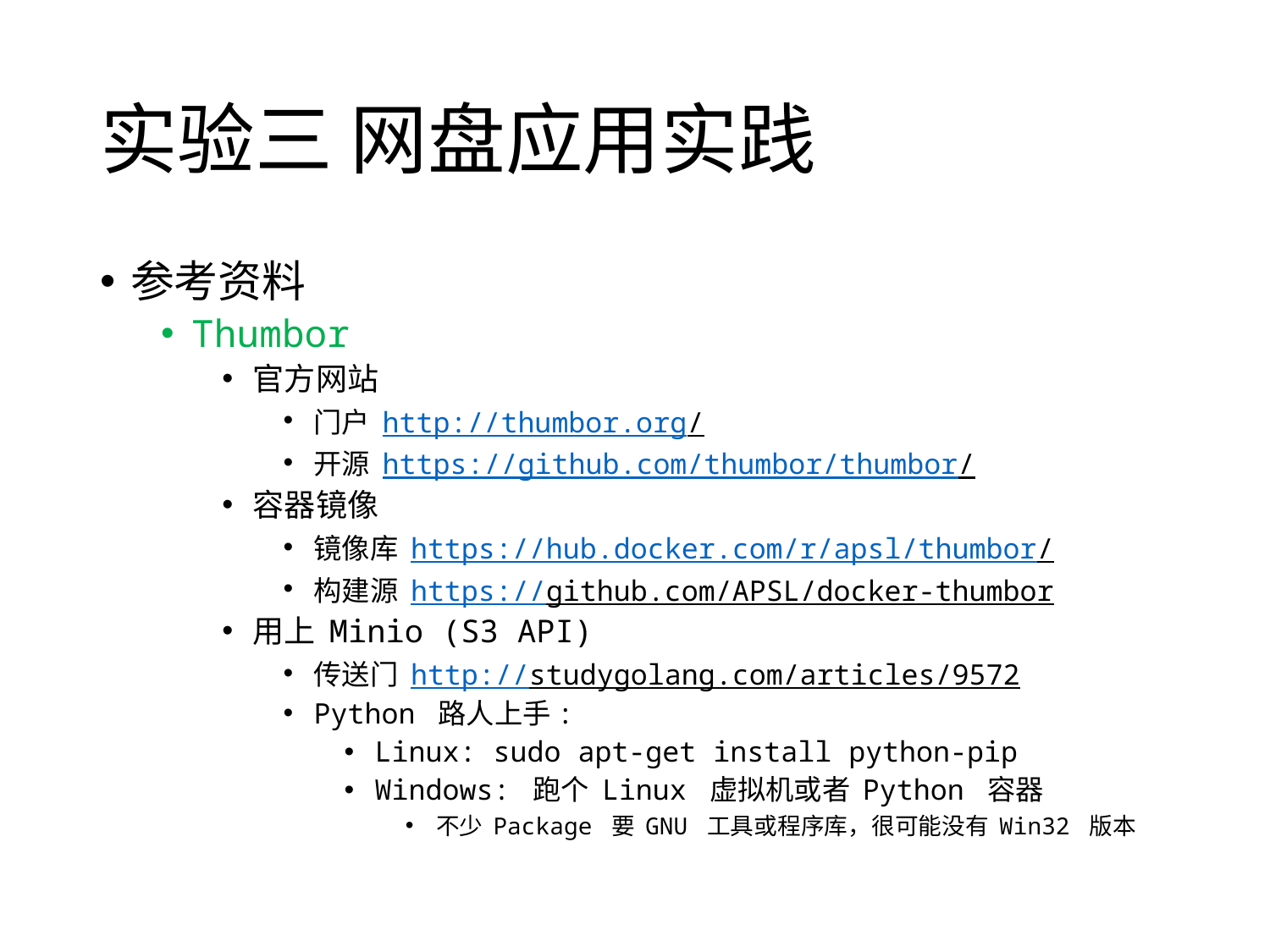

# 实验三 网盘应用实践
参考资料
Thumbor
官方网站
门户 http://thumbor.org/
开源 https://github.com/thumbor/thumbor/
容器镜像
镜像库 https://hub.docker.com/r/apsl/thumbor/
构建源 https://github.com/APSL/docker-thumbor
用上 Minio (S3 API)
传送门 http://studygolang.com/articles/9572
Python 路人上手:
Linux: sudo apt-get install python-pip
Windows: 跑个 Linux 虚拟机或者 Python 容器
不少 Package 要 GNU 工具或程序库，很可能没有 Win32 版本